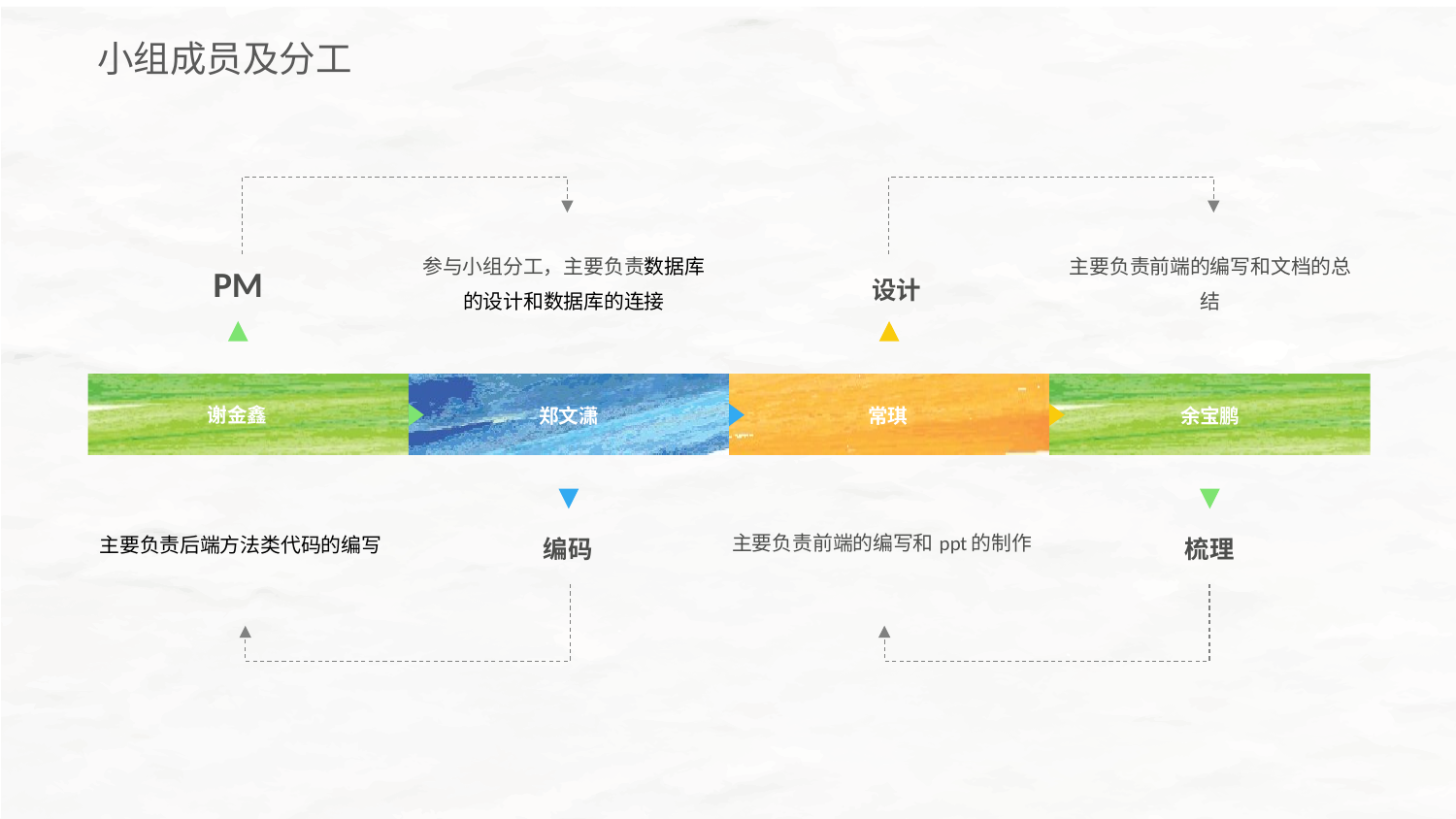

小组成员及分工

参与小组分工，主要负责数据库的设计和数据库的连接
主要负责前端的编写和文档的总结
PM
设计

谢金鑫
郑文潇
常琪
余宝鹏

主要负责后端方法类代码的编写

主要负责前端的编写和ppt的制作

编码
梳理